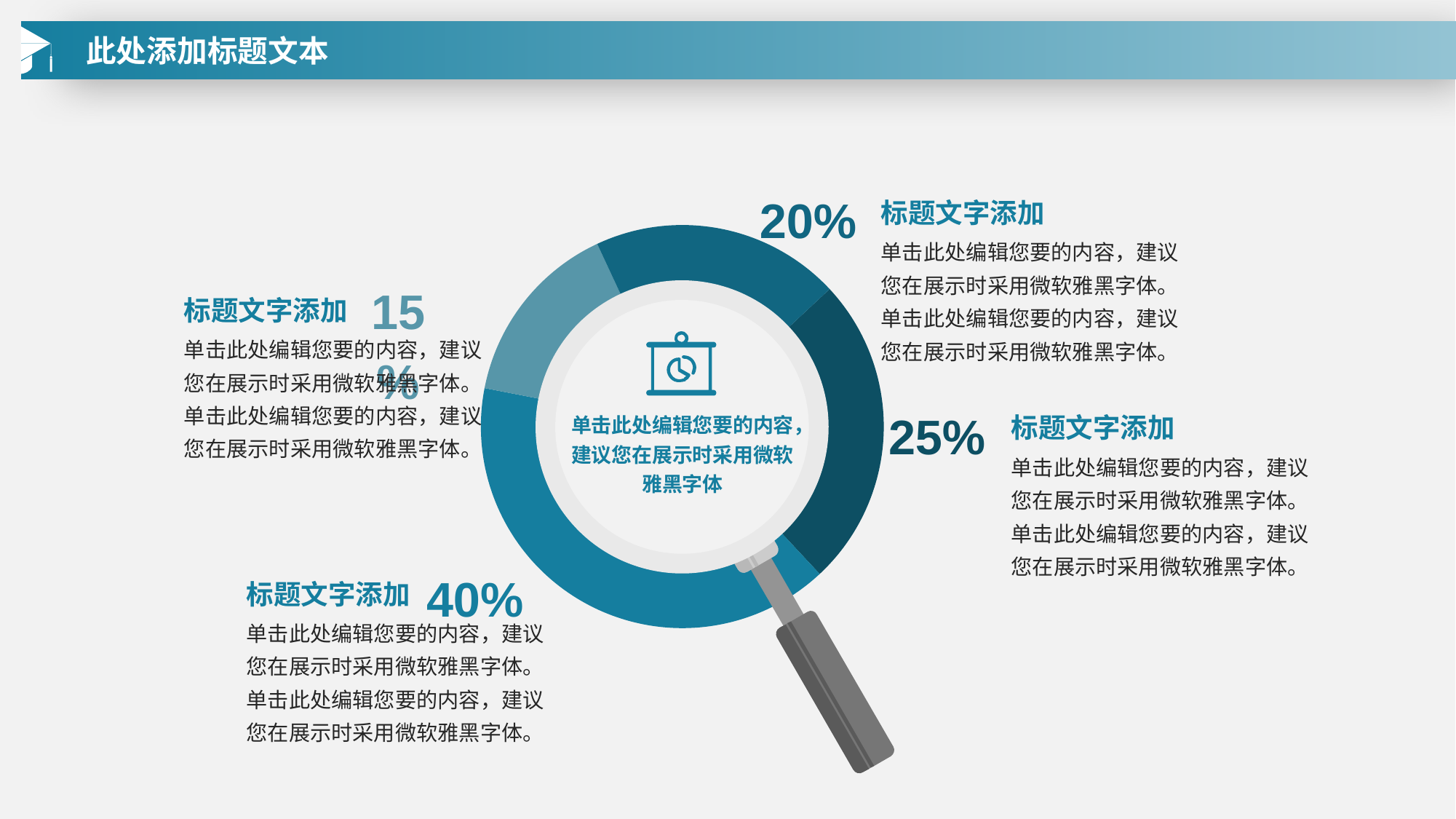

此处添加标题文本
20%
标题文字添加

### Chart

| Category | 销售额 |
|---|---|
| 红 | 25.0 |
| 蓝 | 40.0 |
| 青 | 15.0 |
| 橙 | 20.0 |
单击此处编辑您要的内容，建议您在展示时采用微软雅黑字体。单击此处编辑您要的内容，建议您在展示时采用微软雅黑字体。
15%

标题文字添加
单击此处编辑您要的内容，建议您在展示时采用微软雅黑字体。单击此处编辑您要的内容，建议您在展示时采用微软雅黑字体。

25%
标题文字添加
单击此处编辑您要的内容，建议您在展示时采用微软雅黑字体
单击此处编辑您要的内容，建议您在展示时采用微软雅黑字体。单击此处编辑您要的内容，建议您在展示时采用微软雅黑字体。
40%
标题文字添加
单击此处编辑您要的内容，建议您在展示时采用微软雅黑字体。单击此处编辑您要的内容，建议您在展示时采用微软雅黑字体。